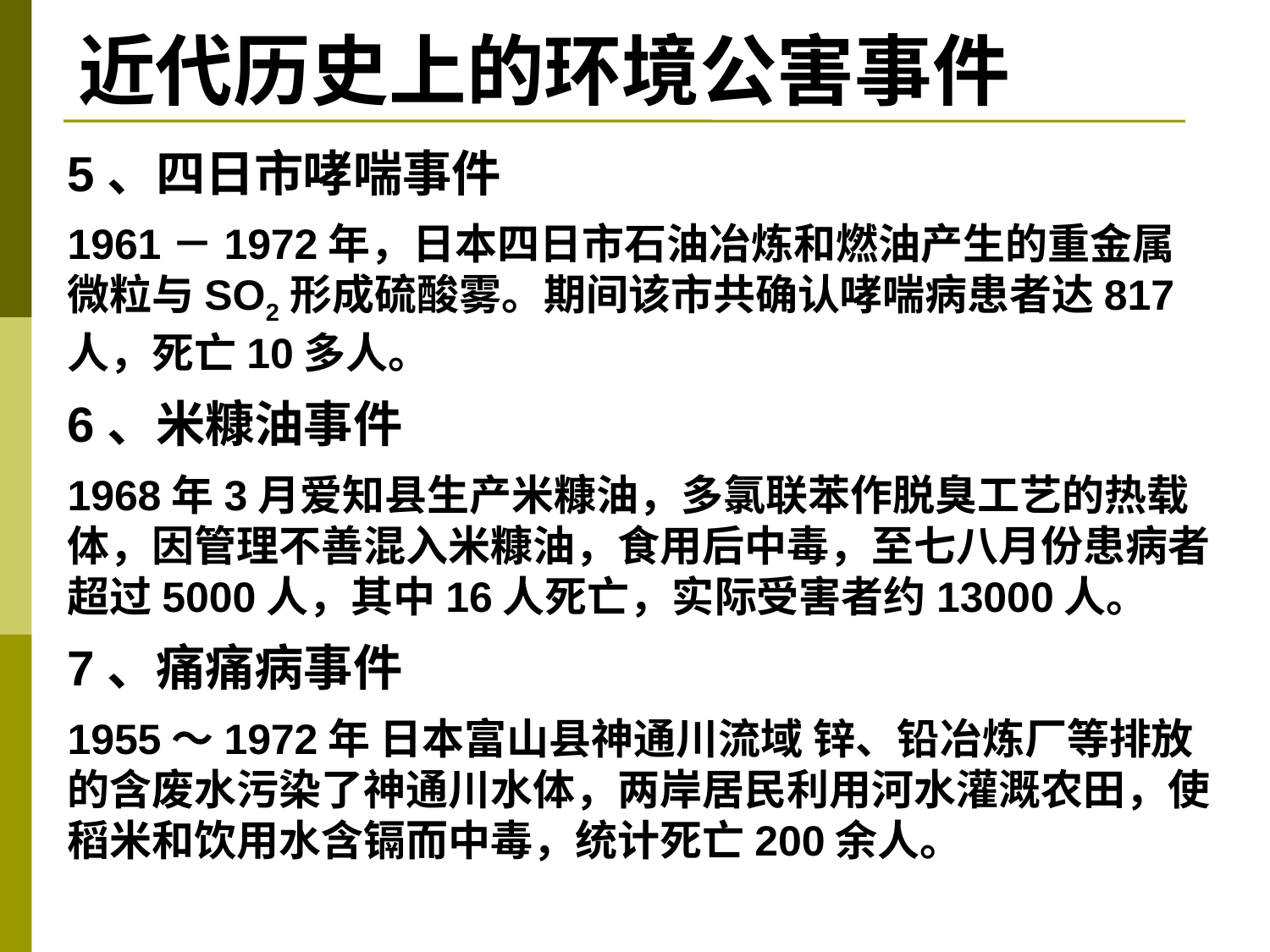

近代历史上的环境公害事件
5、四日市哮喘事件
1961－1972年，日本四日市石油冶炼和燃油产生的重金属微粒与SO2形成硫酸雾。期间该市共确认哮喘病患者达817人，死亡10多人。
6、米糠油事件
1968年3月爱知县生产米糠油，多氯联苯作脱臭工艺的热载体，因管理不善混入米糠油，食用后中毒，至七八月份患病者超过5000人，其中16人死亡，实际受害者约13000人。
7、痛痛病事件
1955～1972年 日本富山县神通川流域 锌、铅冶炼厂等排放的含废水污染了神通川水体，两岸居民利用河水灌溉农田，使稻米和饮用水含镉而中毒，统计死亡200余人。